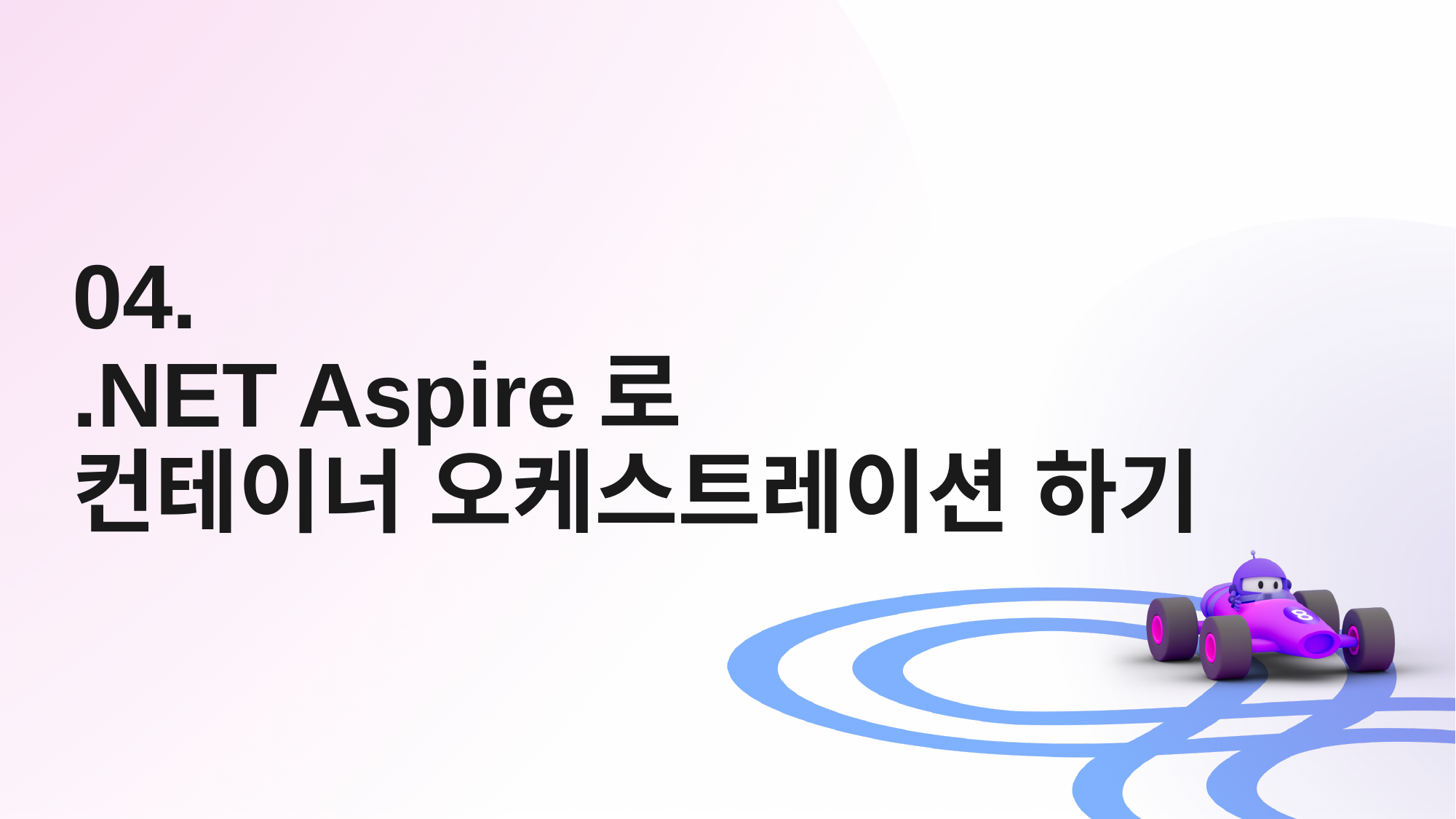

# 04. .NET Aspire로 컨테이너 오케스트레이션 하기